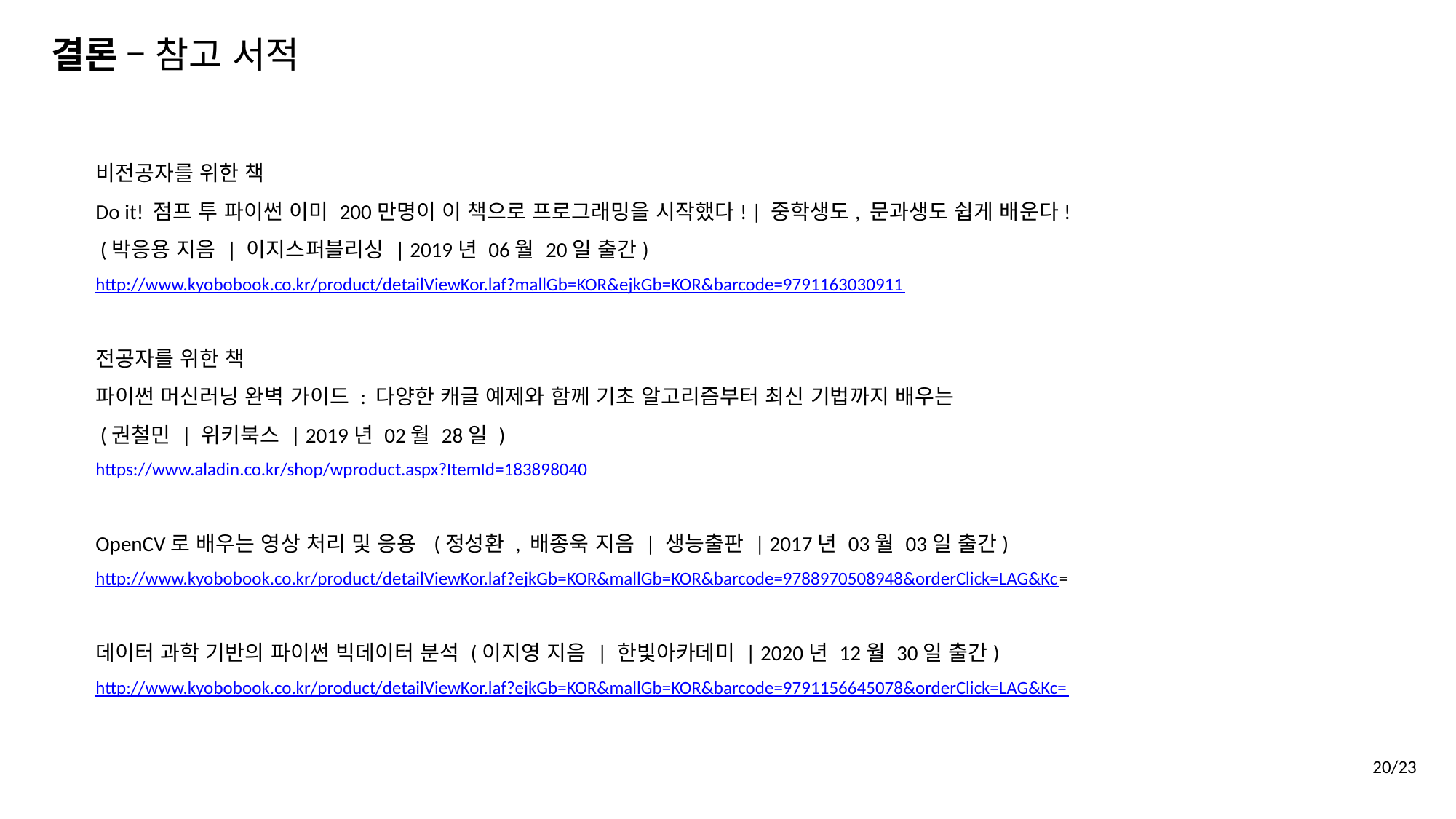

결론 – 참고 서적
비전공자를 위한 책
Do it! 점프 투 파이썬 이미 200만명이 이 책으로 프로그래밍을 시작했다! | 중학생도, 문과생도 쉽게 배운다!
 (박응용 지음 | 이지스퍼블리싱 | 2019년 06월 20일 출간)
http://www.kyobobook.co.kr/product/detailViewKor.laf?mallGb=KOR&ejkGb=KOR&barcode=9791163030911

전공자를 위한 책
파이썬 머신러닝 완벽 가이드 : 다양한 캐글 예제와 함께 기초 알고리즘부터 최신 기법까지 배우는
 (권철민 | 위키북스 | 2019년 02월 28일 )
https://www.aladin.co.kr/shop/wproduct.aspx?ItemId=183898040

OpenCV로 배우는 영상 처리 및 응용  (정성환 , 배종욱 지음 | 생능출판 | 2017년 03월 03일 출간)
http://www.kyobobook.co.kr/product/detailViewKor.laf?ejkGb=KOR&mallGb=KOR&barcode=9788970508948&orderClick=LAG&Kc=

데이터 과학 기반의 파이썬 빅데이터 분석 (이지영 지음 | 한빛아카데미 | 2020년 12월 30일 출간)
http://www.kyobobook.co.kr/product/detailViewKor.laf?ejkGb=KOR&mallGb=KOR&barcode=9791156645078&orderClick=LAG&Kc=

20/23